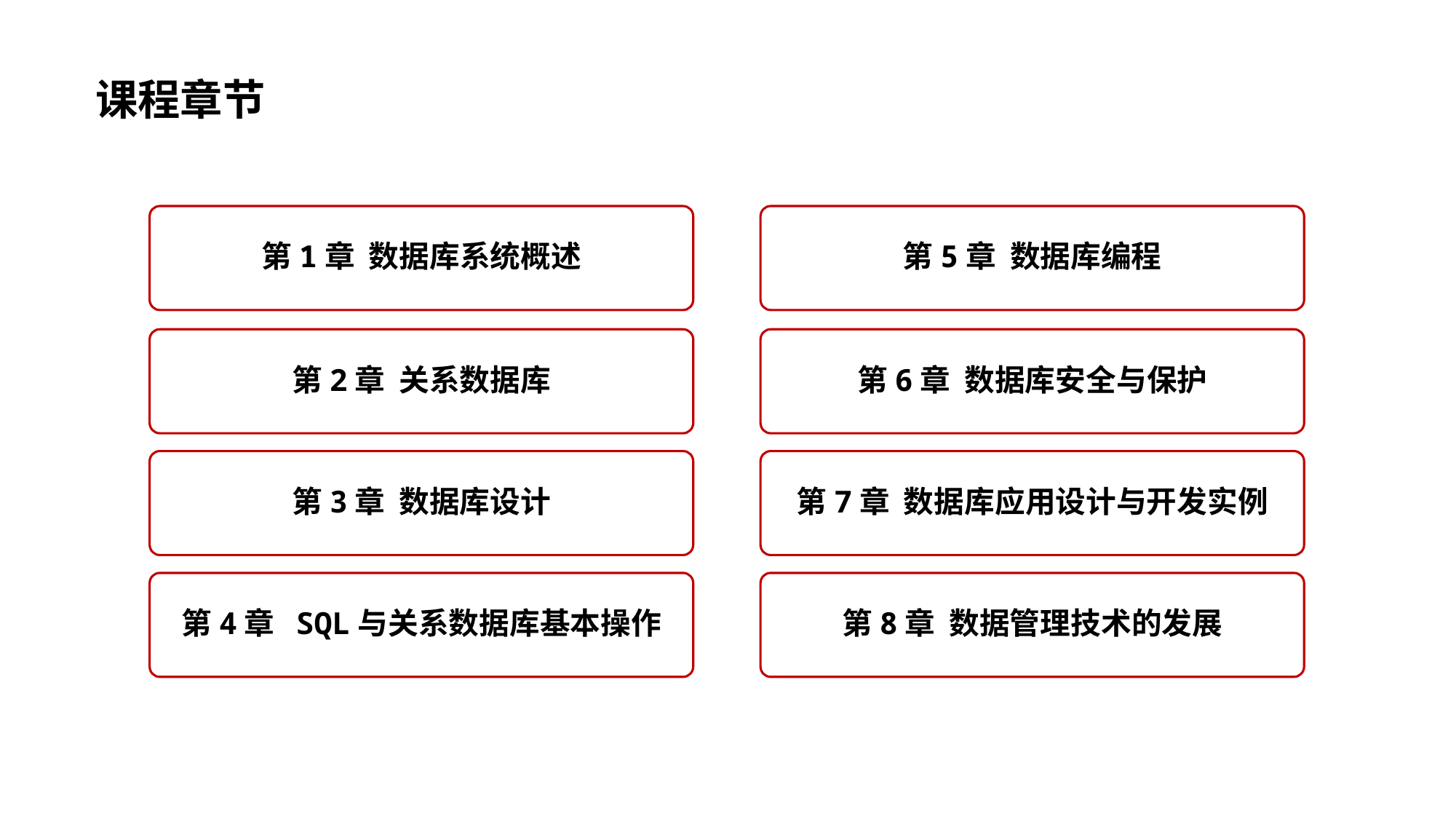

课程章节
第1章  数据库系统概述
第5章  数据库编程
第2章  关系数据库
第6章  数据库安全与保护
第3章  数据库设计
第7章  数据库应用设计与开发实例
第4章  SQL与关系数据库基本操作
第8章  数据管理技术的发展